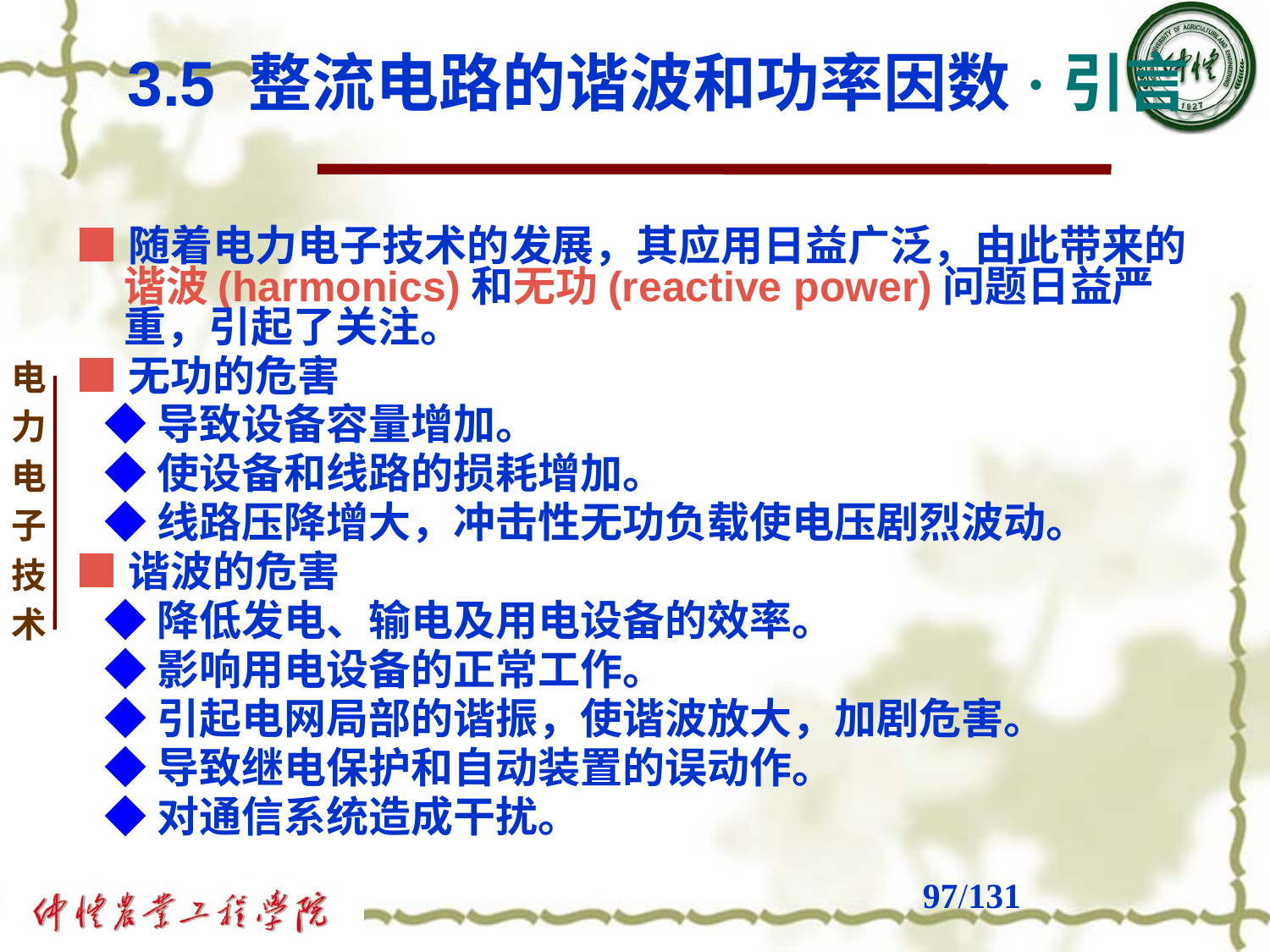

3.5 整流电路的谐波和功率因数·引言
■随着电力电子技术的发展，其应用日益广泛，由此带来的谐波(harmonics)和无功(reactive power)问题日益严重，引起了关注。
■无功的危害
   ◆导致设备容量增加。
   ◆使设备和线路的损耗增加。
   ◆线路压降增大，冲击性无功负载使电压剧烈波动。
■谐波的危害
   ◆降低发电、输电及用电设备的效率。
   ◆影响用电设备的正常工作。
   ◆引起电网局部的谐振，使谐波放大，加剧危害。
   ◆导致继电保护和自动装置的误动作。
   ◆对通信系统造成干扰。

# 97/131